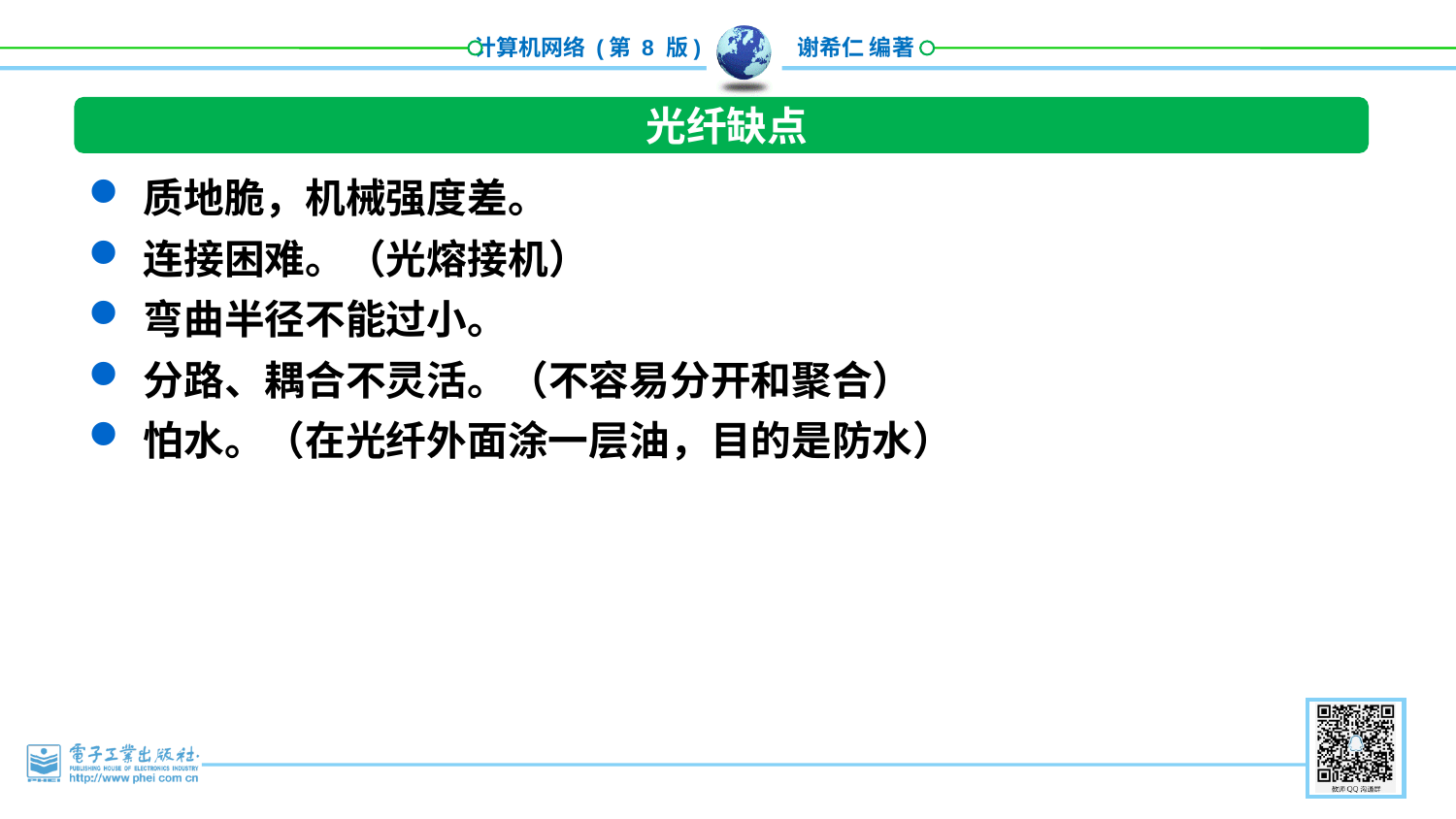

光纤缺点
质地脆，机械强度差。
连接困难。（光熔接机）
弯曲半径不能过小。
分路、耦合不灵活。（不容易分开和聚合）
怕水。（在光纤外面涂一层油，目的是防水）